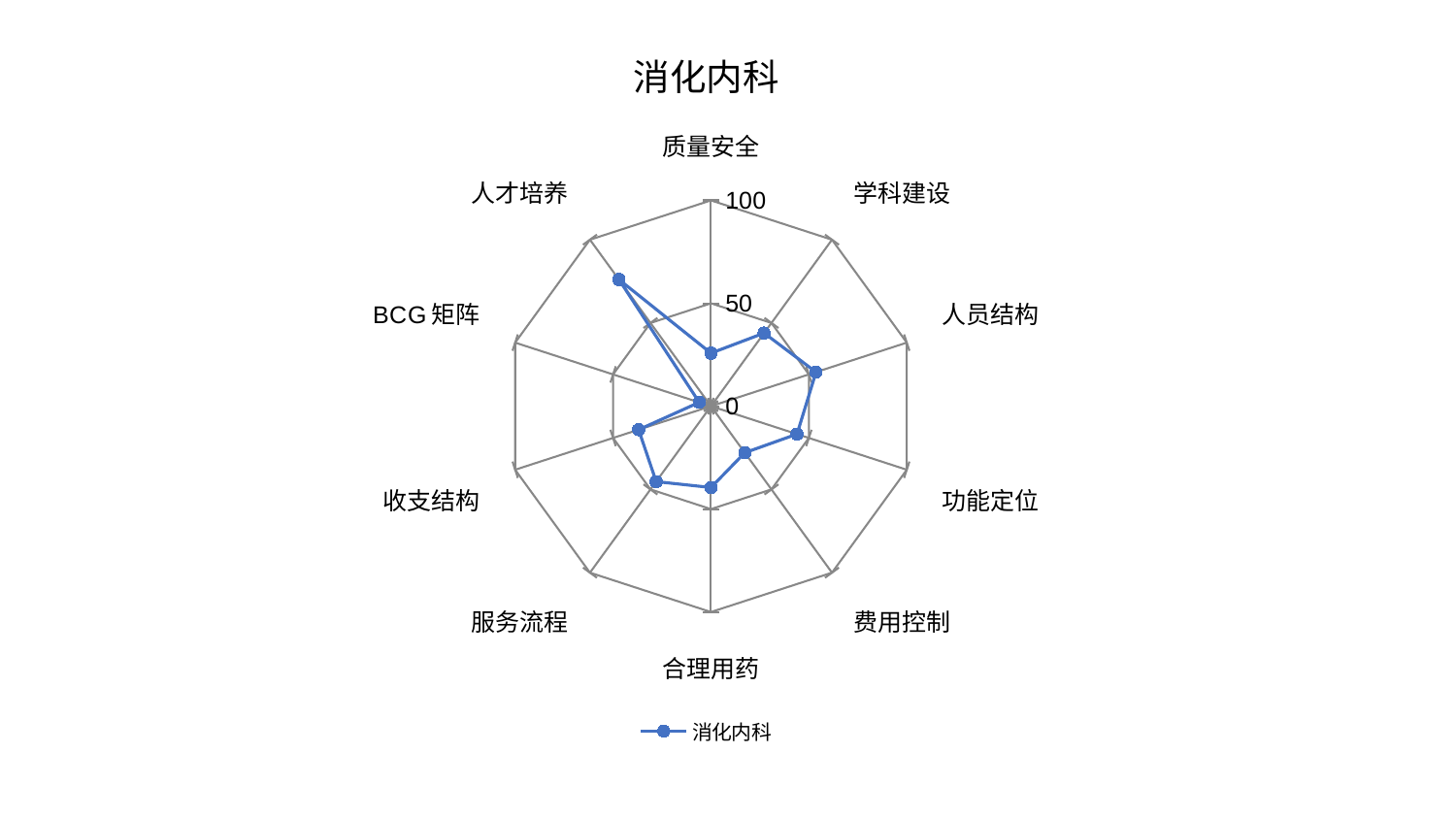

### Chart: 消化内科

| Category | 消化内科 |
|---|---|
| 质量安全 | 25.754873960539932 |
| 学科建设 | 43.93839175332954 |
| 人员结构 | 53.658601439863446 |
| 功能定位 | 43.9407206628693 |
| 费用控制 | 27.974214804564838 |
| 合理用药 | 39.517452458369064 |
| 服务流程 | 45.31665605816261 |
| 收支结构 | 36.968393751431684 |
| BCG矩阵 | 6.018652823924958 |
| 人才培养 | 76.10134055131441 |
130